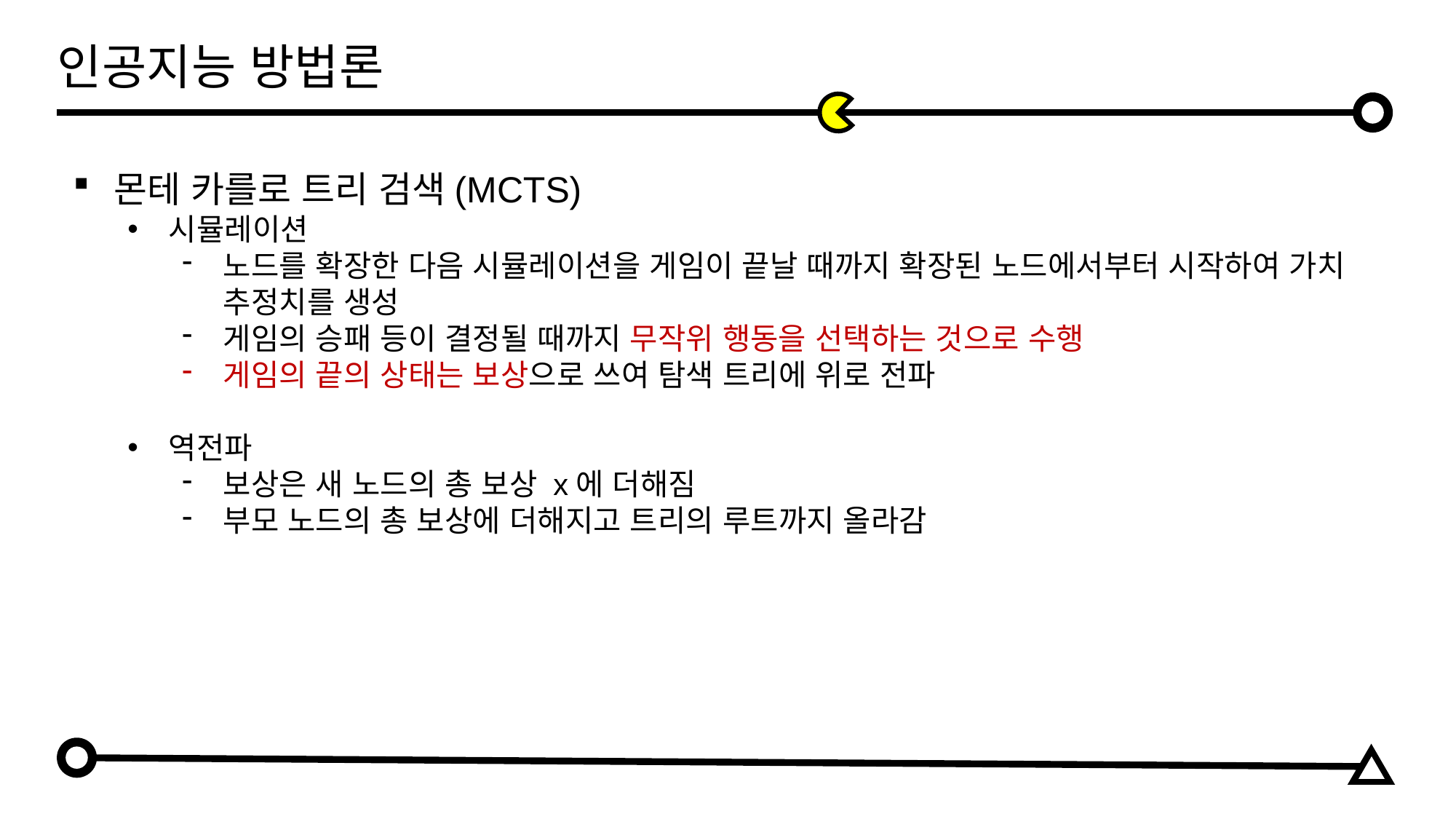

인공지능 방법론

몬테 카를로 트리 검색(MCTS)
시뮬레이션
노드를 확장한 다음 시뮬레이션을 게임이 끝날 때까지 확장된 노드에서부터 시작하여 가치 추정치를 생성
게임의 승패 등이 결정될 때까지 무작위 행동을 선택하는 것으로 수행
게임의 끝의 상태는 보상으로 쓰여 탐색 트리에 위로 전파

역전파
보상은 새 노드의 총 보상 x에 더해짐
부모 노드의 총 보상에 더해지고 트리의 루트까지 올라감